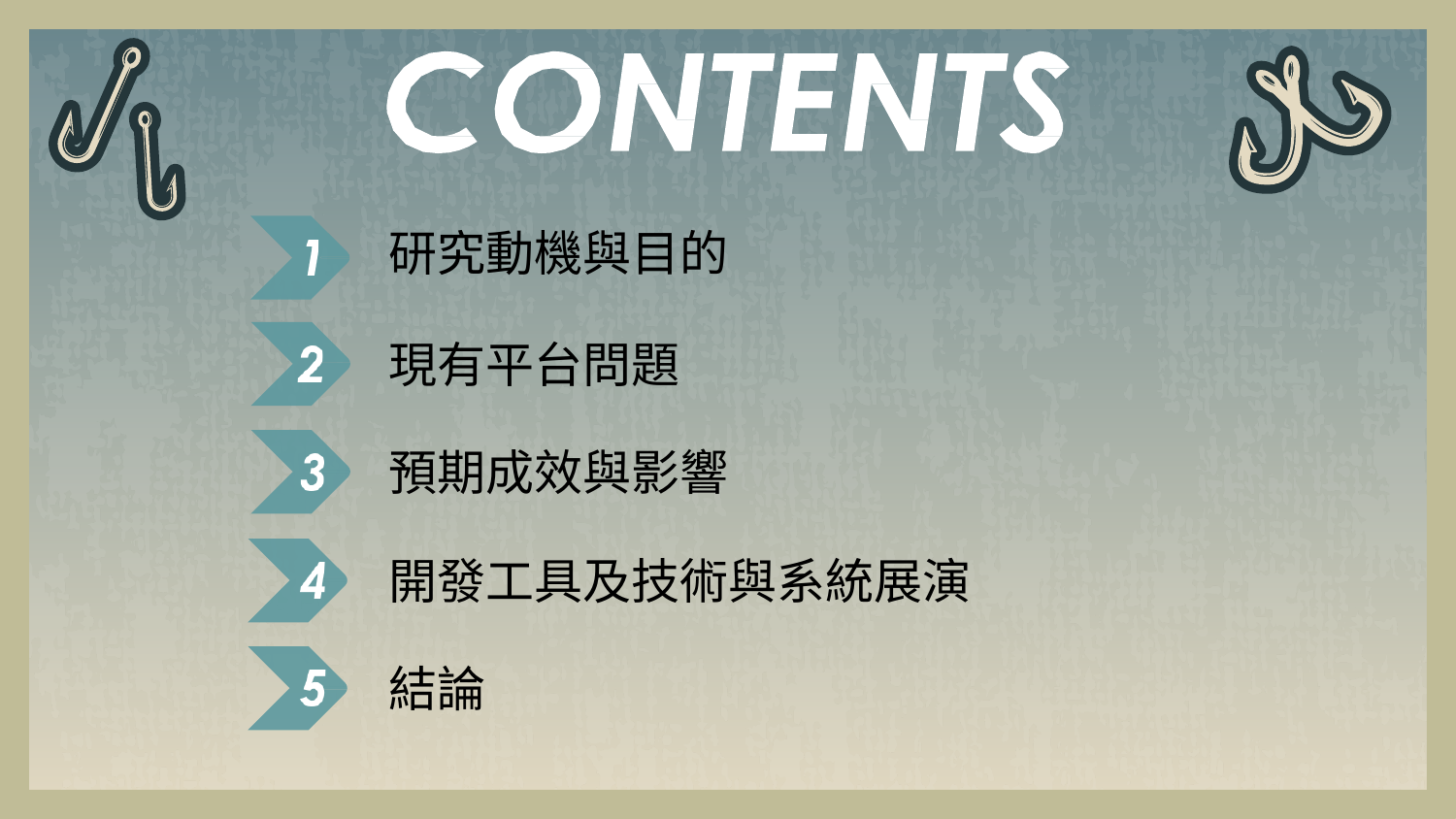

研究動機與目的

現有平台問題

預期成效與影響

開發工具及技術與系統展演

結論